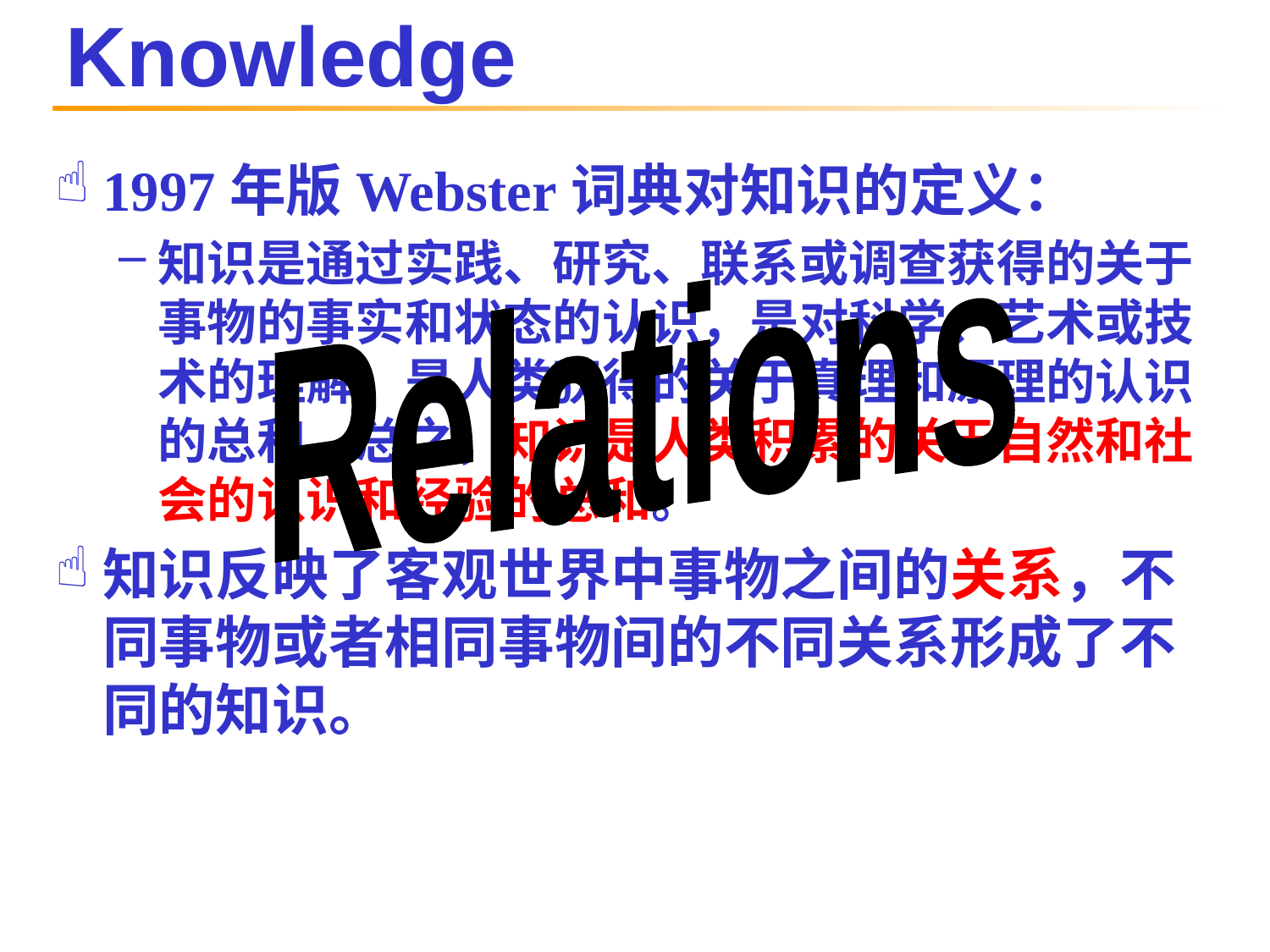

# Knowledge
1997年版Webster词典对知识的定义：
知识是通过实践、研究、联系或调查获得的关于事物的事实和状态的认识，是对科学、艺术或技术的理解，是人类获得的关于真理和原理的认识的总和。总之，知识是人类积累的关于自然和社会的认识和经验的总和。
知识反映了客观世界中事物之间的关系，不同事物或者相同事物间的不同关系形成了不同的知识。
Relations